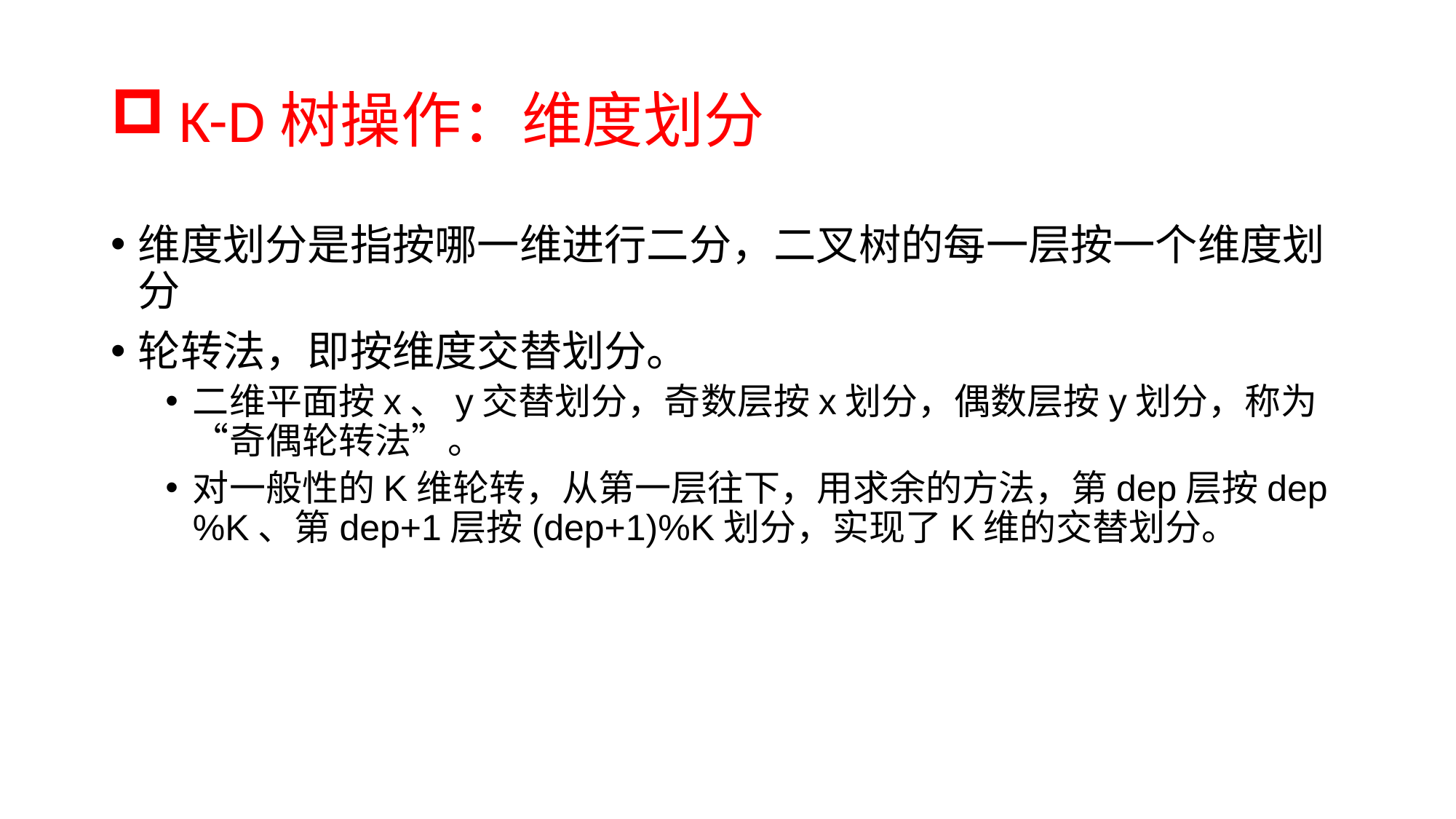

# K-D树操作：维度划分
维度划分是指按哪一维进行二分，二叉树的每一层按一个维度划分
轮转法，即按维度交替划分。
二维平面按x、y交替划分，奇数层按x划分，偶数层按y划分，称为“奇偶轮转法”。
对一般性的K维轮转，从第一层往下，用求余的方法，第dep层按dep%K、第dep+1层按(dep+1)%K划分，实现了K维的交替划分。